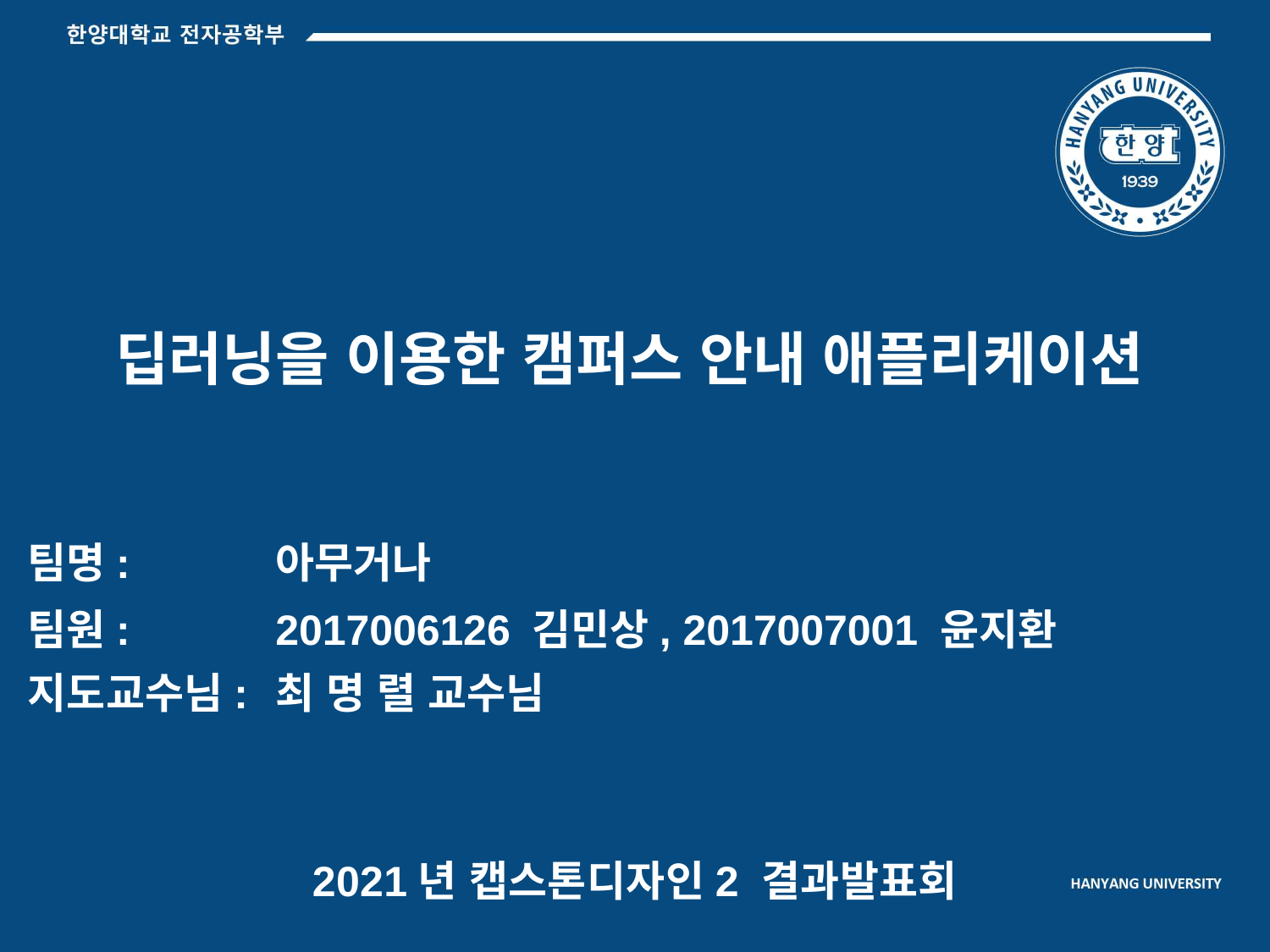

딥러닝을 이용한 캠퍼스 안내 애플리케이션
아무거나
2017006126 김민상, 2017007001 윤지환
최 명 렬 교수님